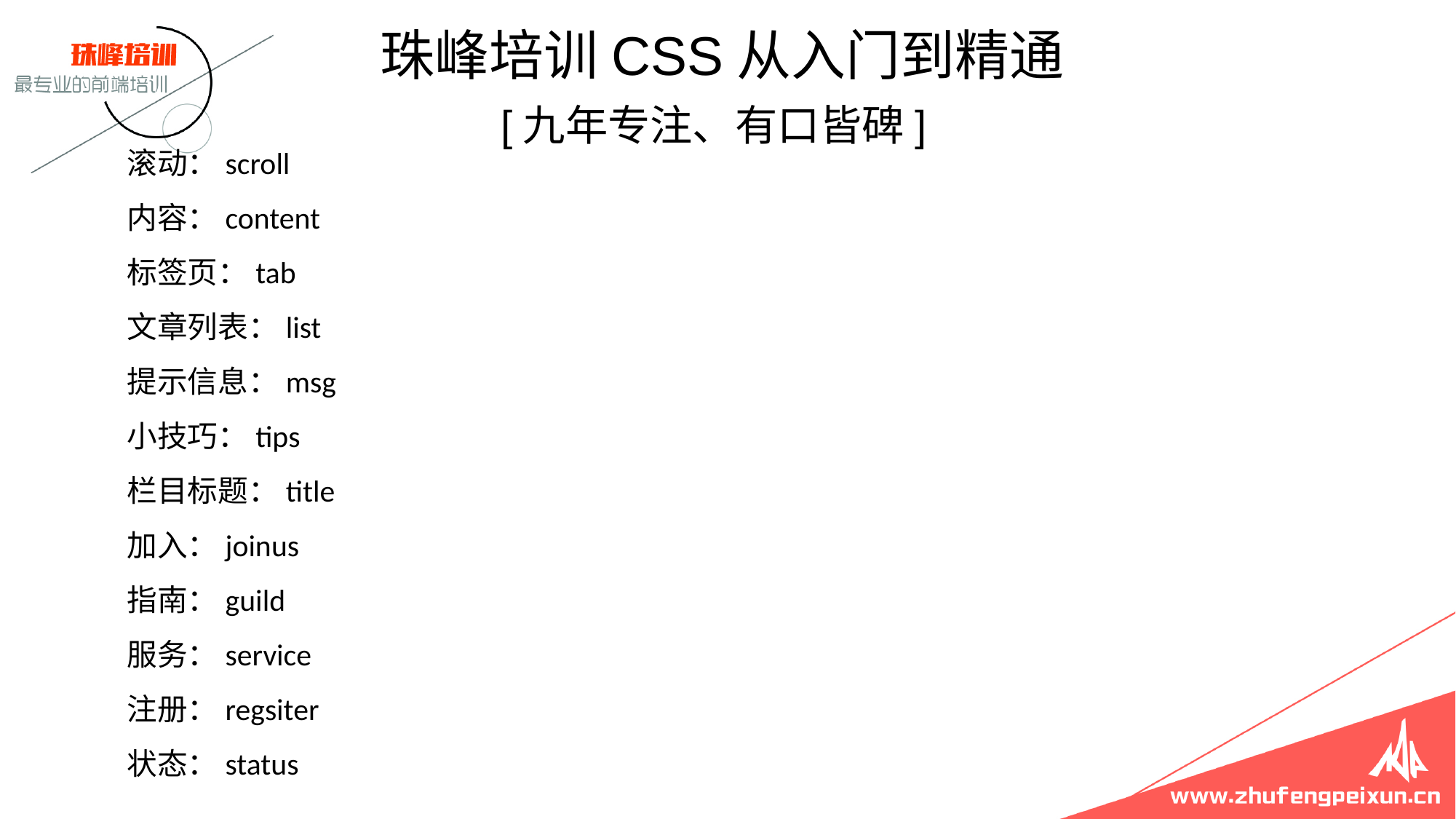

珠峰培训CSS从入门到精通
        [九年专注、有口皆碑]
# 滚动：scroll 内容：content 标签页：tab 文章列表：list 提示信息：msg 小技巧：tips 栏目标题：title 加入：joinus 指南：guild 服务：service 注册：regsiter 状态：status